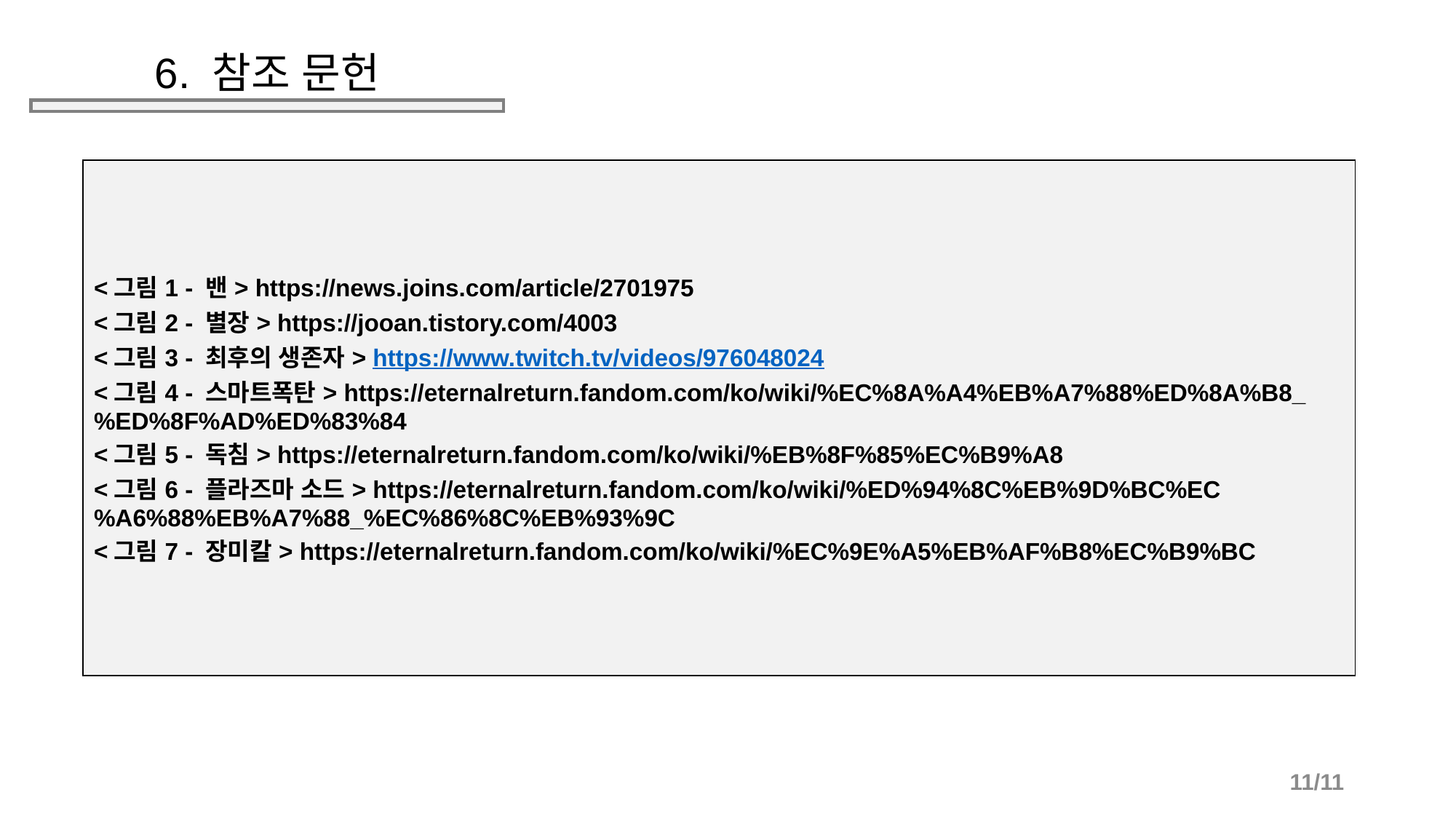

# 6. 참조 문헌
| <그림1 - 밴> https://news.joins.com/article/2701975 <그림2 - 별장> https://jooan.tistory.com/4003 <그림3 - 최후의 생존자> https://www.twitch.tv/videos/976048024 <그림4 - 스마트폭탄> https://eternalreturn.fandom.com/ko/wiki/%EC%8A%A4%EB%A7%88%ED%8A%B8\_%ED%8F%AD%ED%83%84 <그림5 - 독침> https://eternalreturn.fandom.com/ko/wiki/%EB%8F%85%EC%B9%A8 <그림6 - 플라즈마 소드> https://eternalreturn.fandom.com/ko/wiki/%ED%94%8C%EB%9D%BC%EC%A6%88%EB%A7%88\_%EC%86%8C%EB%93%9C <그림7 - 장미칼> https://eternalreturn.fandom.com/ko/wiki/%EC%9E%A5%EB%AF%B8%EC%B9%BC |
| --- |
11/11